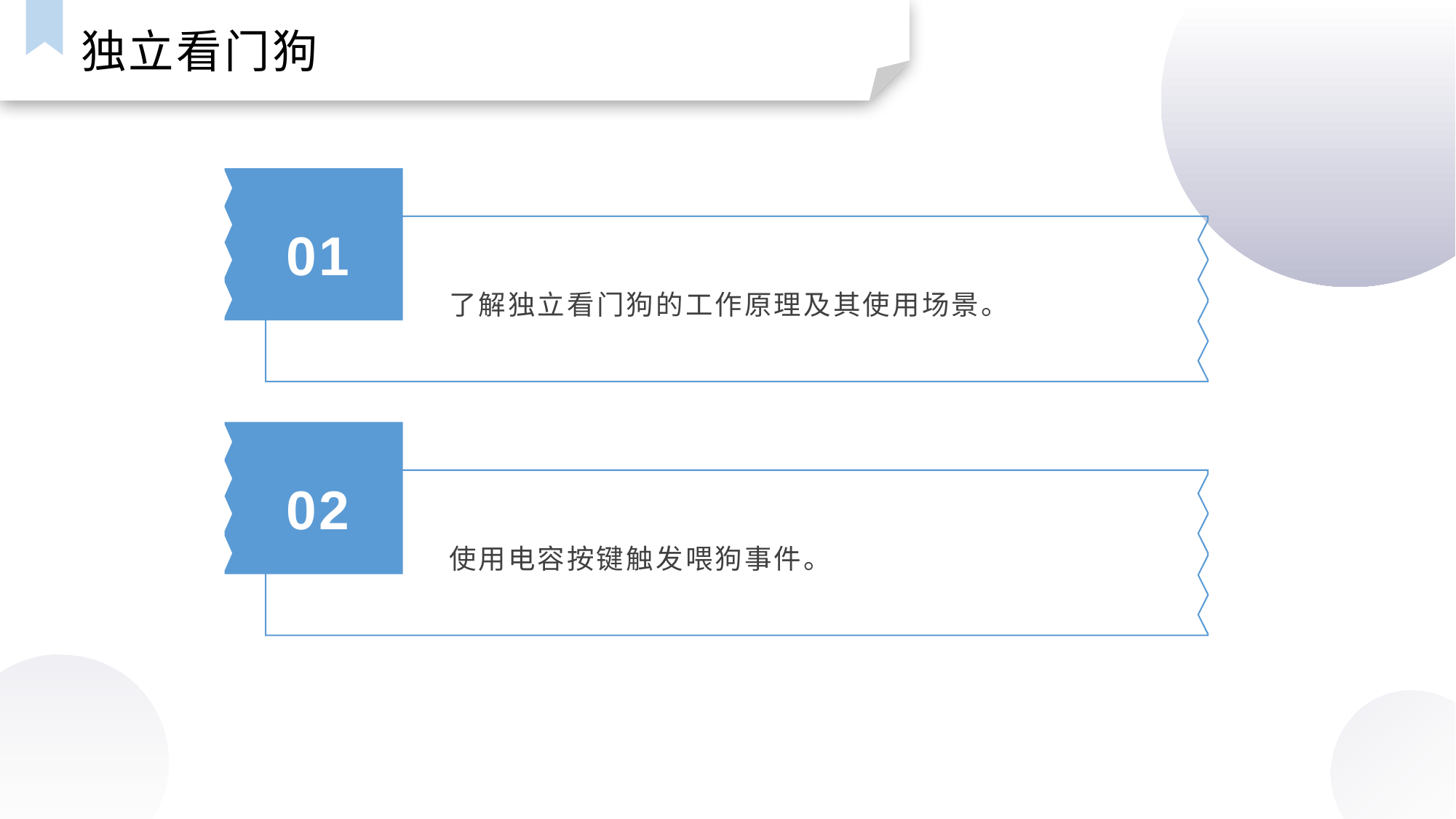

独立看门狗

01

了解独立看门狗的工作原理及其使用场景。

02

使用电容按键触发喂狗事件。